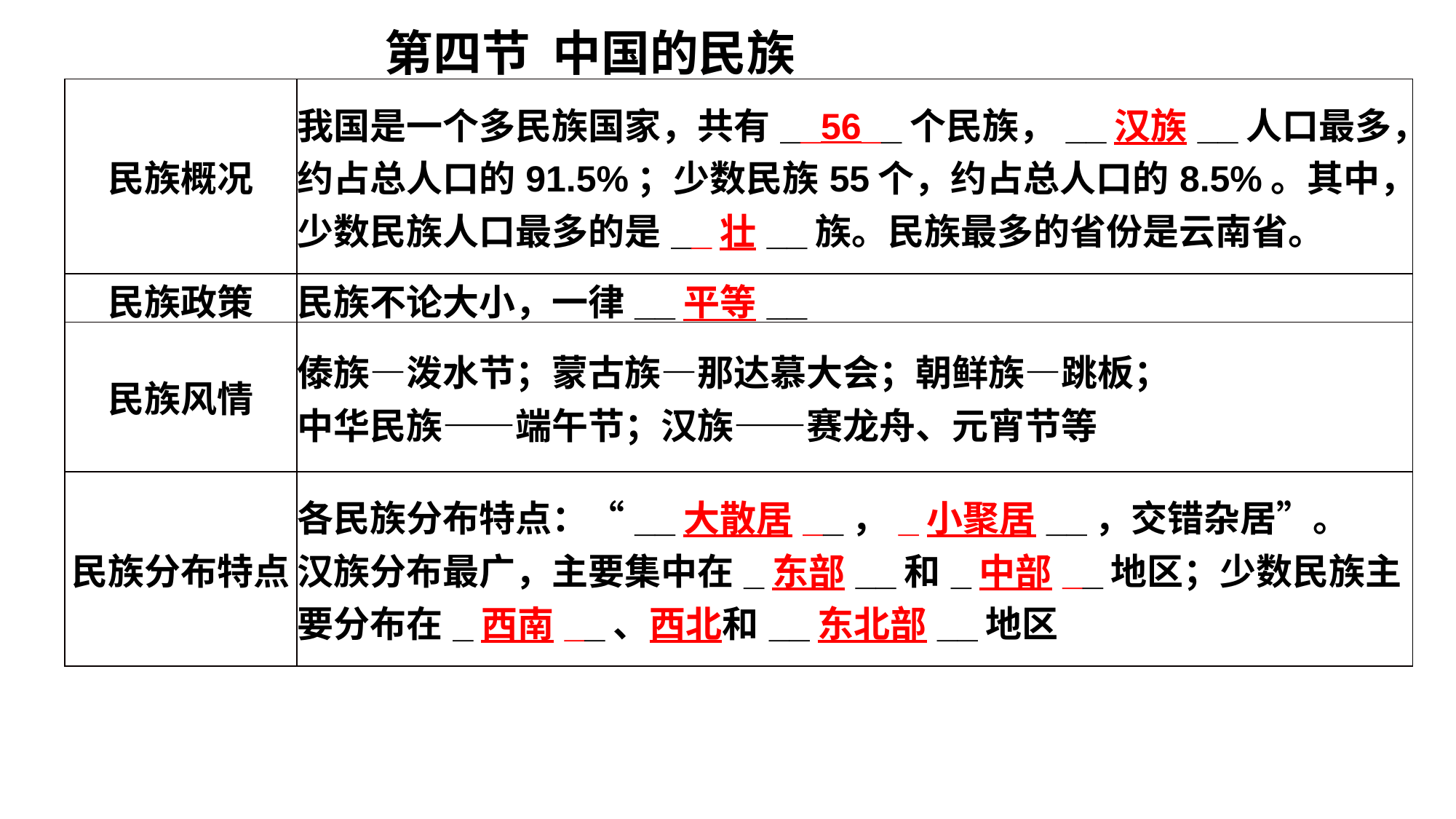

第四节  中国的民族
| 民族概况 | 我国是一个多民族国家，共有\_\_56\_\_个民族，\_\_汉族\_\_人口最多，约占总人口的91.5%；少数民族55个，约占总人口的8.5%。其中，少数民族人口最多的是\_\_壮\_\_族。民族最多的省份是云南省。 |
| --- | --- |
| 民族政策 | 民族不论大小，一律\_\_平等\_\_ |
| 民族风情 | 傣族—泼水节；蒙古族—那达慕大会；朝鲜族—跳板； 中华民族——端午节；汉族——赛龙舟、元宵节等 |
| 民族分布特点 | 各民族分布特点：“\_\_大散居\_\_，\_小聚居\_\_，交错杂居”。 汉族分布最广，主要集中在\_东部\_\_和\_中部\_\_地区；少数民族主要分布在\_西南\_\_、西北和\_\_东北部\_\_地区 |